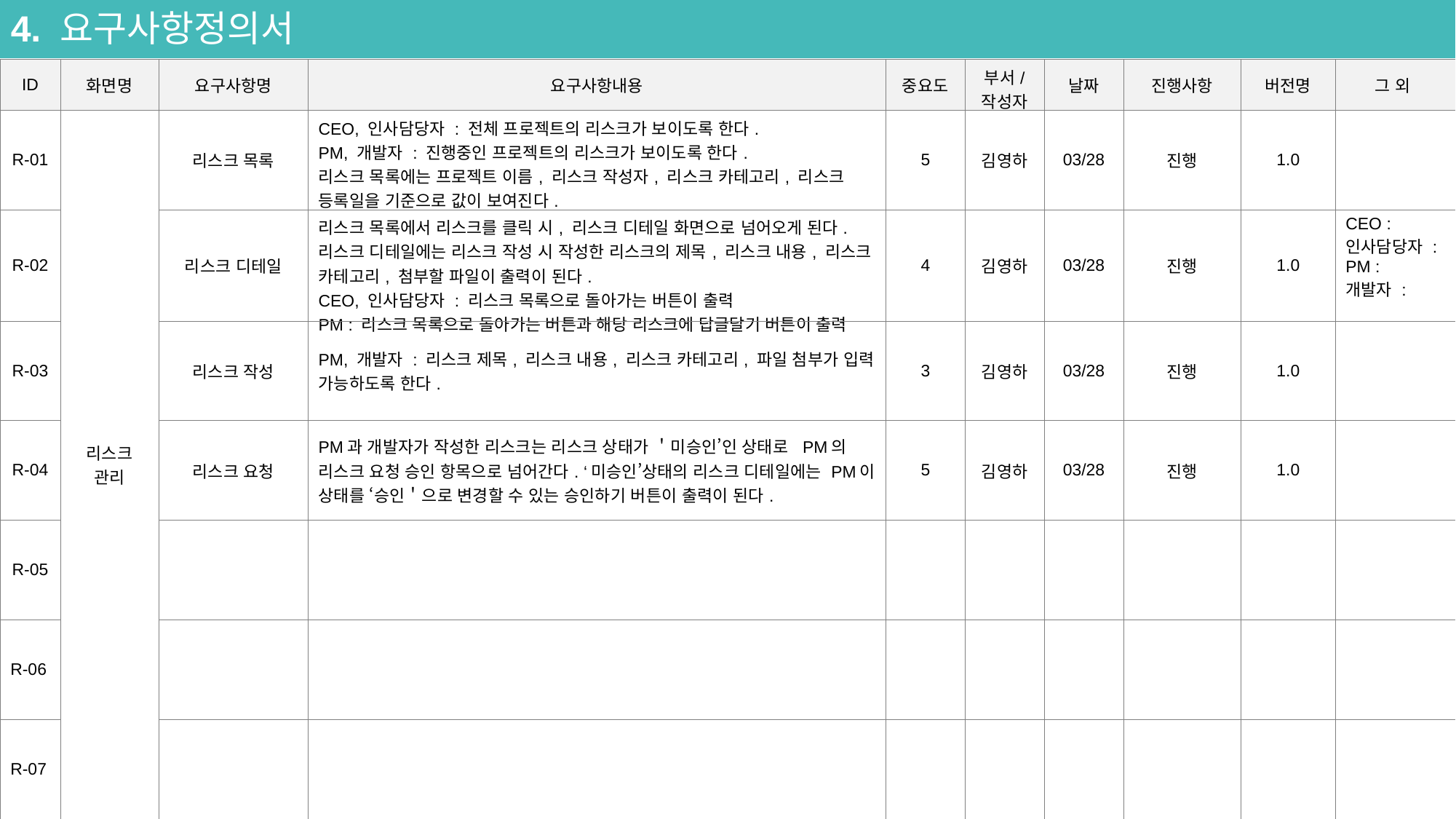

4. 요구사항정의서

| ID | 화면명 | 요구사항명 | 요구사항내용 | 중요도 | 부서/ 작성자 | 날짜 | 진행사항 | 버전명 | 그 외 |
| --- | --- | --- | --- | --- | --- | --- | --- | --- | --- |
| R-01 | 리스크 관리 | 리스크 목록 | CEO, 인사담당자 : 전체 프로젝트의 리스크가 보이도록 한다. PM, 개발자 : 진행중인 프로젝트의 리스크가 보이도록 한다. 리스크 목록에는 프로젝트 이름, 리스크 작성자, 리스크 카테고리, 리스크 등록일을 기준으로 값이 보여진다. | 5 | 김영하 | 03/28 | 진행 | 1.0 |  |
| R-02 |  | 리스크 디테일 | 리스크 목록에서 리스크를 클릭 시, 리스크 디테일 화면으로 넘어오게 된다. 리스크 디테일에는 리스크 작성 시 작성한 리스크의 제목, 리스크 내용, 리스크 카테고리, 첨부할 파일이 출력이 된다. CEO, 인사담당자 : 리스크 목록으로 돌아가는 버튼이 출력 PM : 리스크 목록으로 돌아가는 버튼과 해당 리스크에 답글달기 버튼이 출력 | 4 | 김영하 | 03/28 | 진행 | 1.0 | CEO : 인사담당자 : PM : 개발자 : |
| R-03 |  | 리스크 작성 | PM, 개발자 : 리스크 제목, 리스크 내용, 리스크 카테고리, 파일 첨부가 입력 가능하도록 한다. | 3 | 김영하 | 03/28 | 진행 | 1.0 |  |
| R-04 |  | 리스크 요청 | PM과 개발자가 작성한 리스크는 리스크 상태가 ＇미승인’인 상태로 PM의 리스크 요청 승인 항목으로 넘어간다. ‘미승인’상태의 리스크 디테일에는 PM이 상태를 ‘승인＇으로 변경할 수 있는 승인하기 버튼이 출력이 된다. | 5 | 김영하 | 03/28 | 진행 | 1.0 |  |
| R-05 |  |  |  |  |  |  |  |  |  |
| R-06 |  |  |  |  |  |  |  |  |  |
| R-07 |  |  |  |  |  |  |  |  |  |